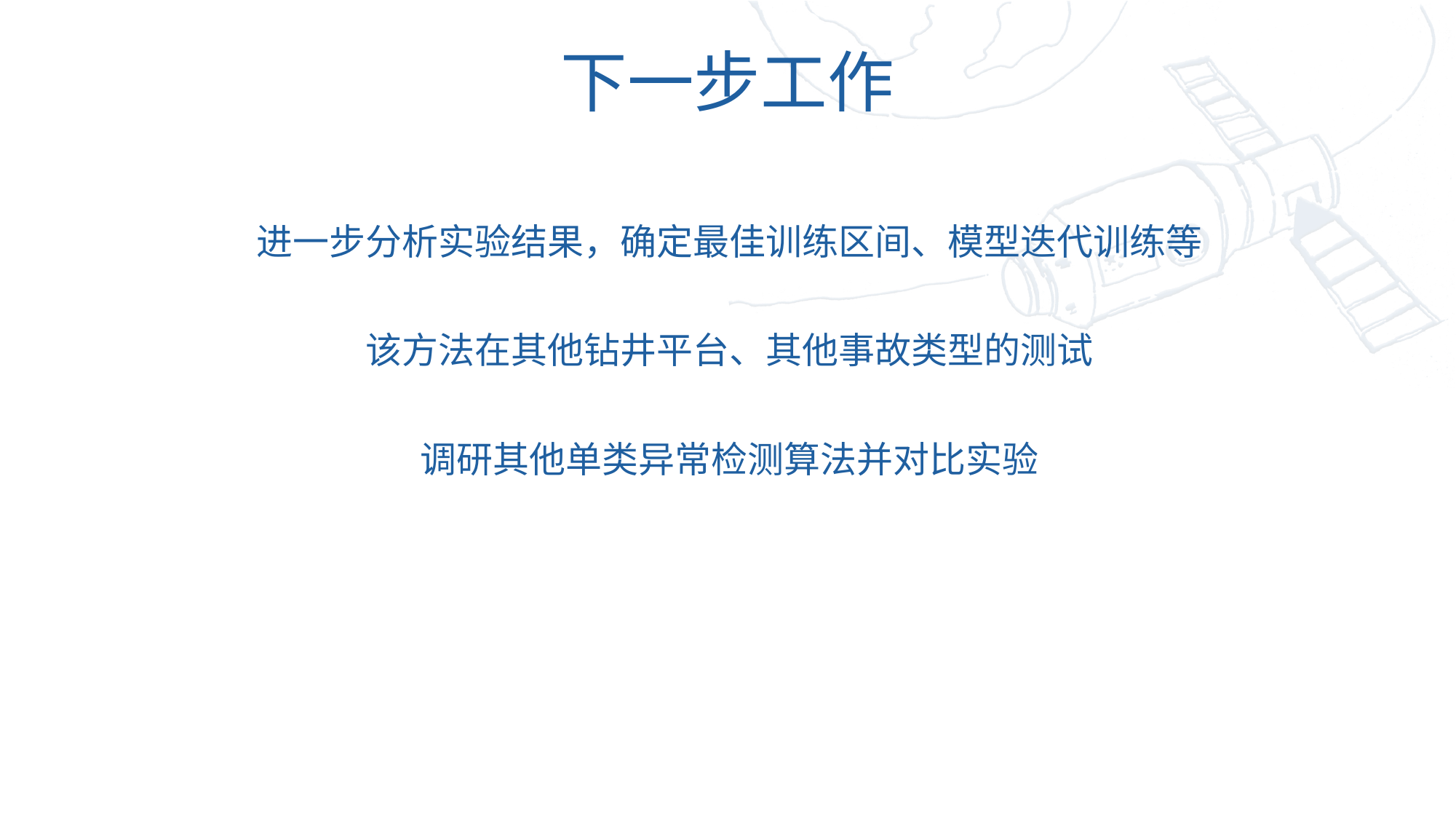

# 下一步工作
进一步分析实验结果，确定最佳训练区间、模型迭代训练等

该方法在其他钻井平台、其他事故类型的测试

调研其他单类异常检测算法并对比实验